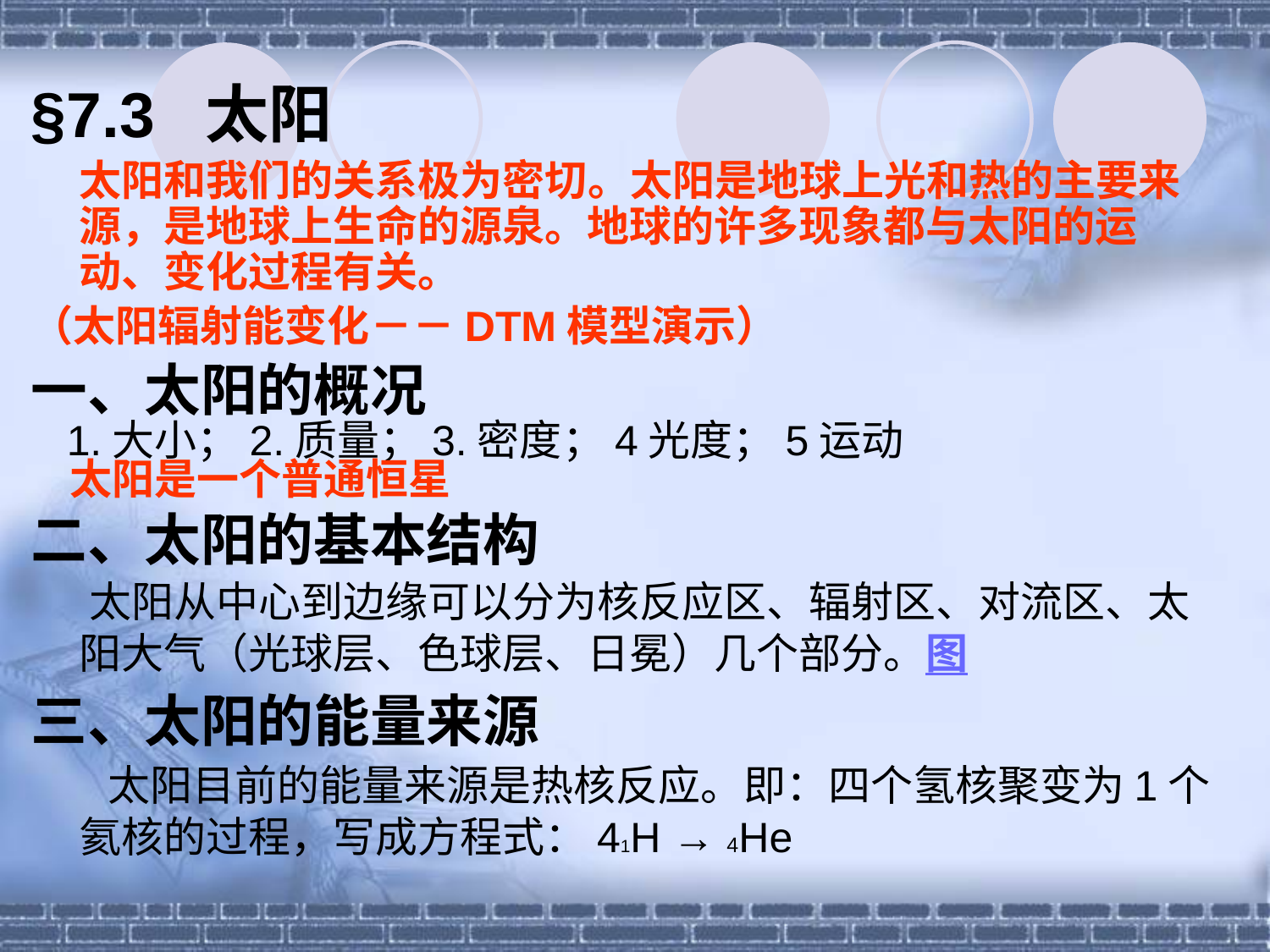

§7.3  太阳
    太阳和我们的关系极为密切。太阳是地球上光和热的主要来源，是地球上生命的源泉。地球的许多现象都与太阳的运动、变化过程有关。
（太阳辐射能变化－－DTM模型演示）
一、太阳的概况
   1.大小；2.质量；3.密度；4光度；5运动
   太阳是一个普通恒星
二、太阳的基本结构
     太阳从中心到边缘可以分为核反应区、辐射区、对流区、太阳大气（光球层、色球层、日冕）几个部分。图
三、太阳的能量来源
       太阳目前的能量来源是热核反应。即：四个氢核聚变为1个氦核的过程，写成方程式：41H → 4He